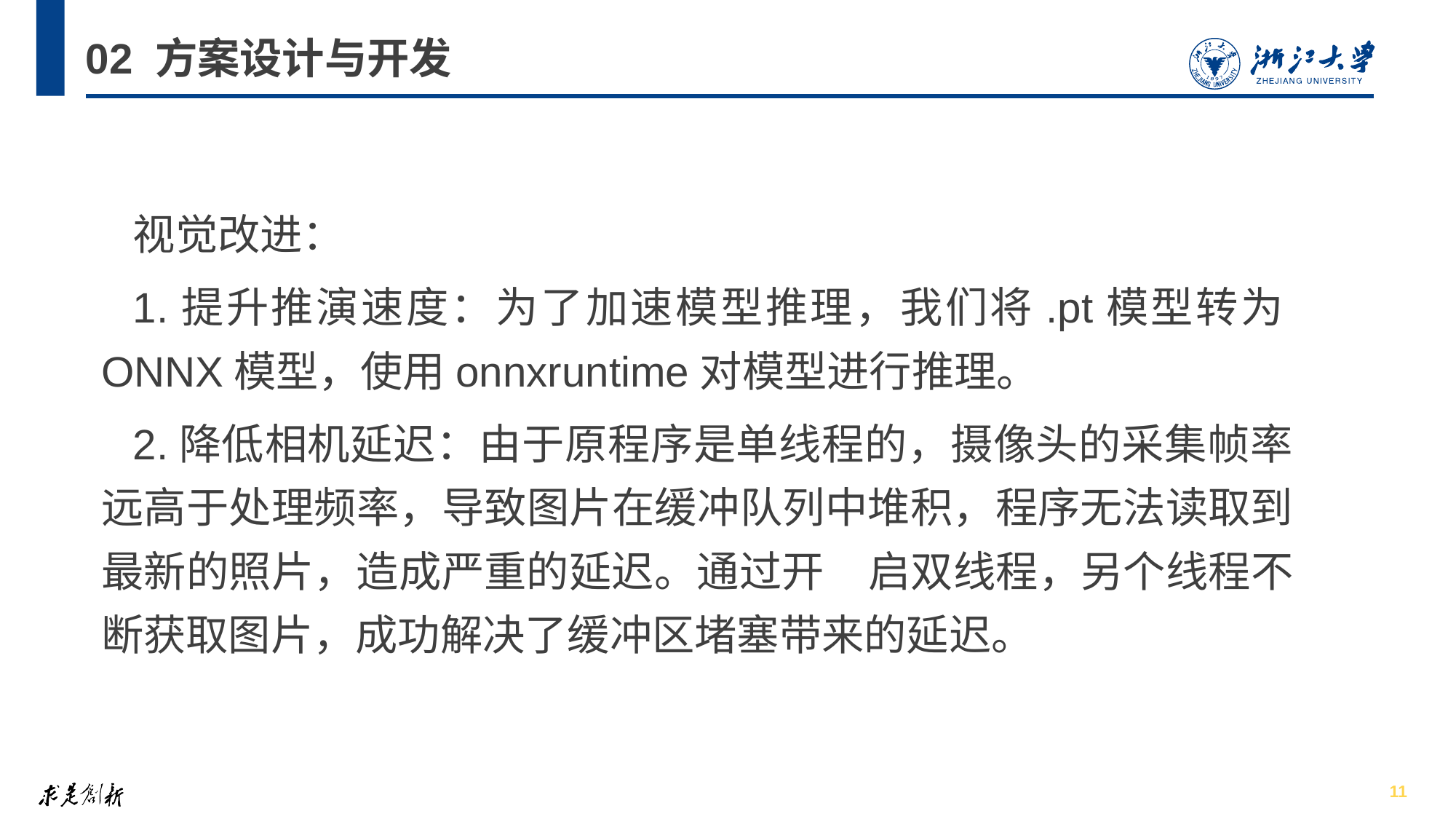

# 02 方案设计与开发
视觉改进：
1.提升推演速度：为了加速模型推理，我们将.pt模型转为ONNX模型，使用onnxruntime对模型进行推理。
2.降低相机延迟：由于原程序是单线程的，摄像头的采集帧率远高于处理频率，导致图片在缓冲队列中堆积，程序无法读取到最新的照片，造成严重的延迟。通过开	启双线程，另个线程不断获取图片，成功解决了缓冲区堵塞带来的延迟。

11